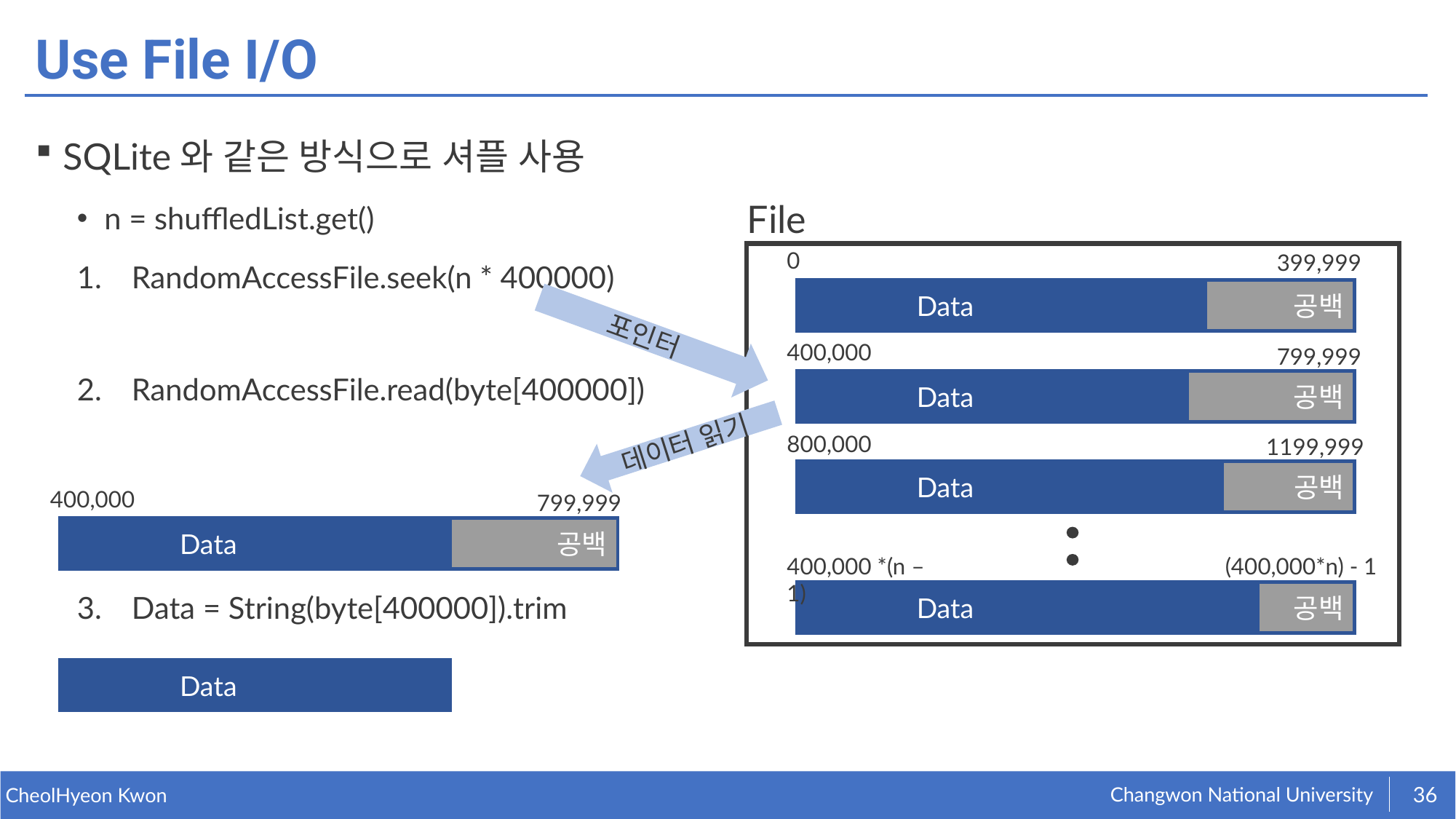

# Use File I/O
SQLite와 같은 방식으로 셔플 사용
n = shuffledList.get()
RandomAccessFile.seek(n * 400000)

RandomAccessFile.read(byte[400000])

Data = String(byte[400000]).trim

File
0

399,999
         	Data
공백
포인터
400,000
799,999
  	Data
공백
데이터 읽기
800,000
1199,999
	Data
공백
400,000
799,999
  	Data
공백

400,000 *(n – 1)
(400,000*n) - 1

	Data
공백
  	Data
36